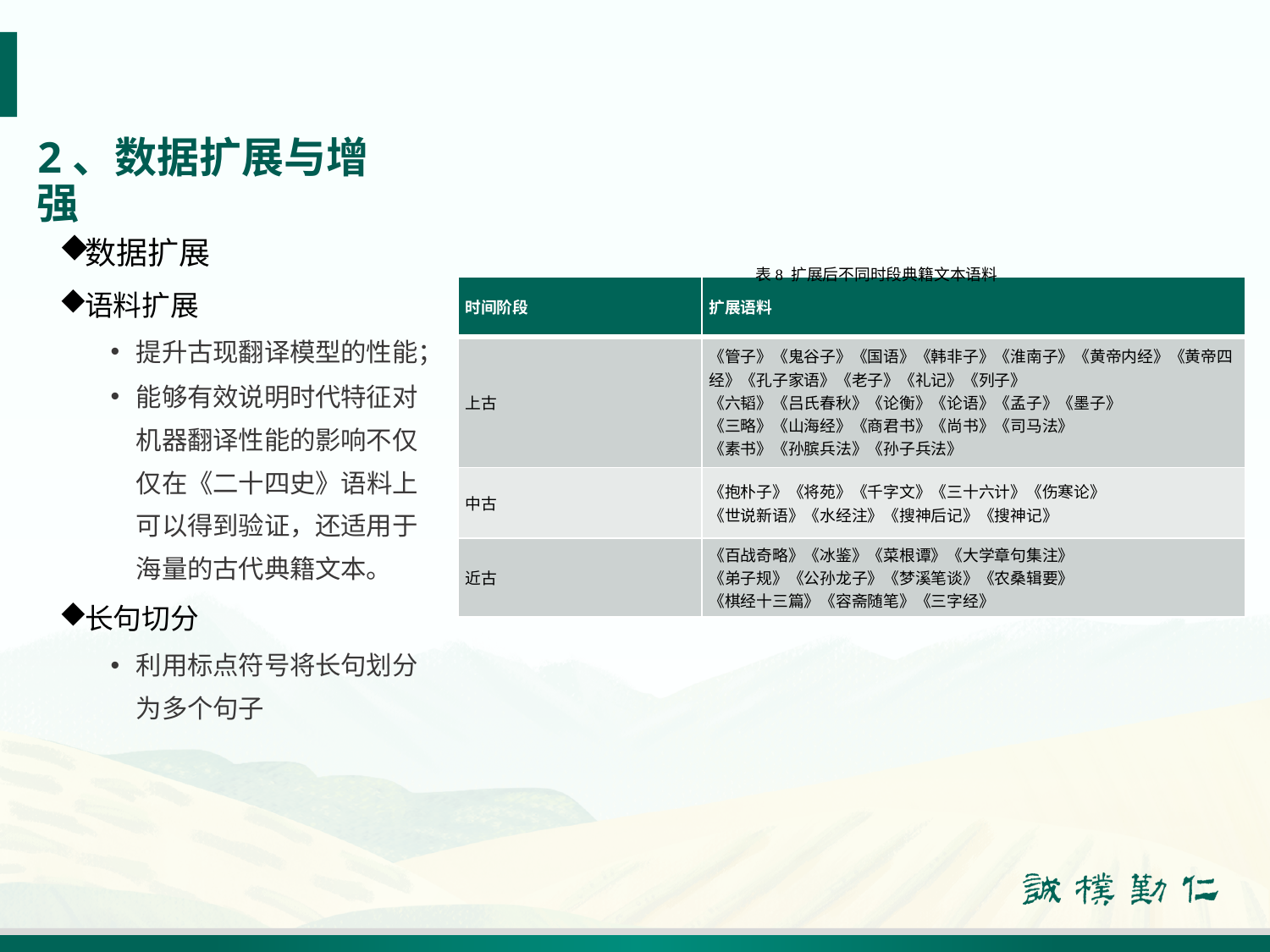

# 2、数据扩展与增强
数据扩展
语料扩展
提升古现翻译模型的性能；
能够有效说明时代特征对机器翻译性能的影响不仅仅在《二十四史》语料上可以得到验证，还适用于海量的古代典籍文本。
长句切分
利用标点符号将长句划分为多个句子

表8 扩展后不同时段典籍文本语料
| 时间阶段 | 扩展语料 |
| --- | --- |
| 上古 | 《管子》《鬼谷子》《国语》《韩非子》《淮南子》《黄帝内经》《黄帝四经》《孔子家语》《老子》《礼记》《列子》 《六韬》《吕氏春秋》《论衡》《论语》《孟子》《墨子》 《三略》《山海经》《商君书》《尚书》《司马法》 《素书》《孙膑兵法》《孙子兵法》 |
| 中古 | 《抱朴子》《将苑》《千字文》《三十六计》《伤寒论》 《世说新语》《水经注》《搜神后记》《搜神记》 |
| 近古 | 《百战奇略》《冰鉴》《菜根谭》《大学章句集注》 《弟子规》《公孙龙子》《梦溪笔谈》《农桑辑要》 《棋经十三篇》《容斋随笔》《三字经》 |